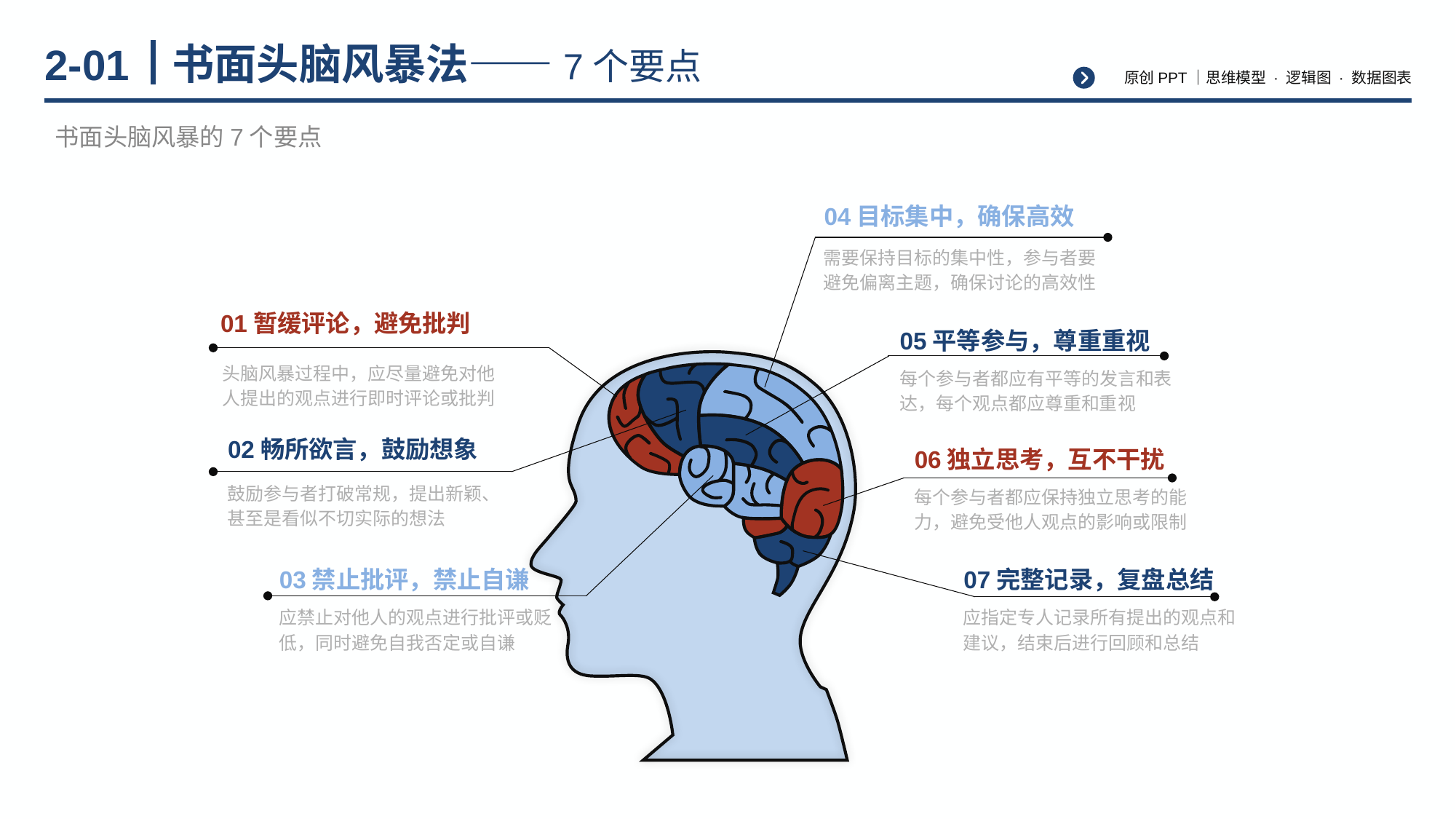

# 书面头脑风暴法——7个要点
2-01
书面头脑风暴的7个要点
04目标集中，确保高效
需要保持目标的集中性，参与者要避免偏离主题，确保讨论的高效性
01暂缓评论，避免批判
05平等参与，尊重重视

头脑风暴过程中，应尽量避免对他人提出的观点进行即时评论或批判

每个参与者都应有平等的发言和表达，每个观点都应尊重和重视
02畅所欲言，鼓励想象
06独立思考，互不干扰
鼓励参与者打破常规，提出新颖、甚至是看似不切实际的想法
每个参与者都应保持独立思考的能力，避免受他人观点的影响或限制
03禁止批评，禁止自谦
07完整记录，复盘总结
应禁止对他人的观点进行批评或贬低，同时避免自我否定或自谦
应指定专人记录所有提出的观点和建议，结束后进行回顾和总结